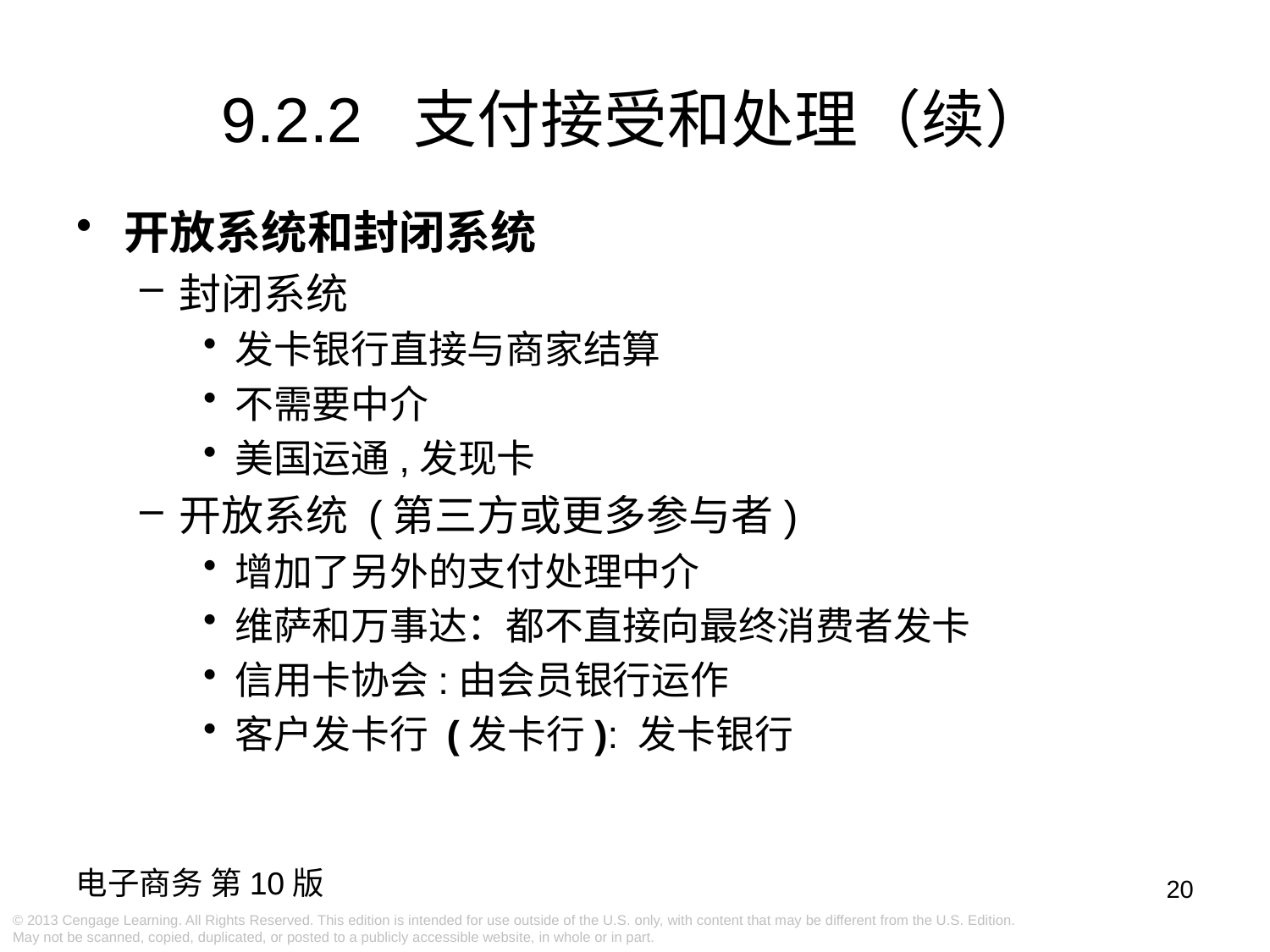

9.2.2  支付接受和处理（续）
开放系统和封闭系统
封闭系统
发卡银行直接与商家结算
不需要中介
美国运通,发现卡
开放系统 (第三方或更多参与者)
增加了另外的支付处理中介
维萨和万事达：都不直接向最终消费者发卡
信用卡协会:由会员银行运作
客户发卡行 (发卡行): 发卡银行
20